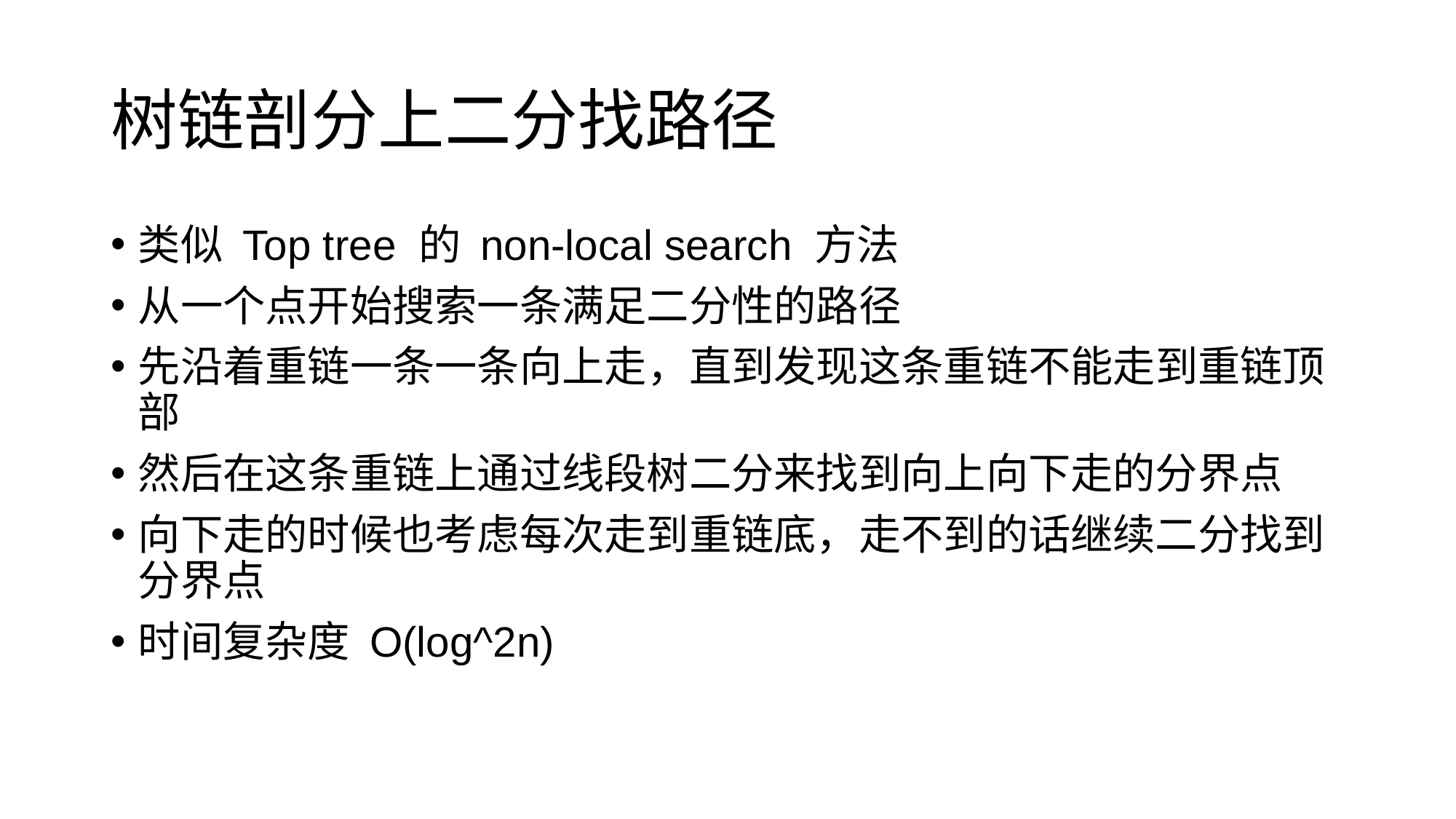

# 树链剖分上二分找路径
类似 Top tree 的 non-local search 方法
从一个点开始搜索一条满足二分性的路径
先沿着重链一条一条向上走，直到发现这条重链不能走到重链顶部
然后在这条重链上通过线段树二分来找到向上向下走的分界点
向下走的时候也考虑每次走到重链底，走不到的话继续二分找到分界点
时间复杂度 O(log^2n)